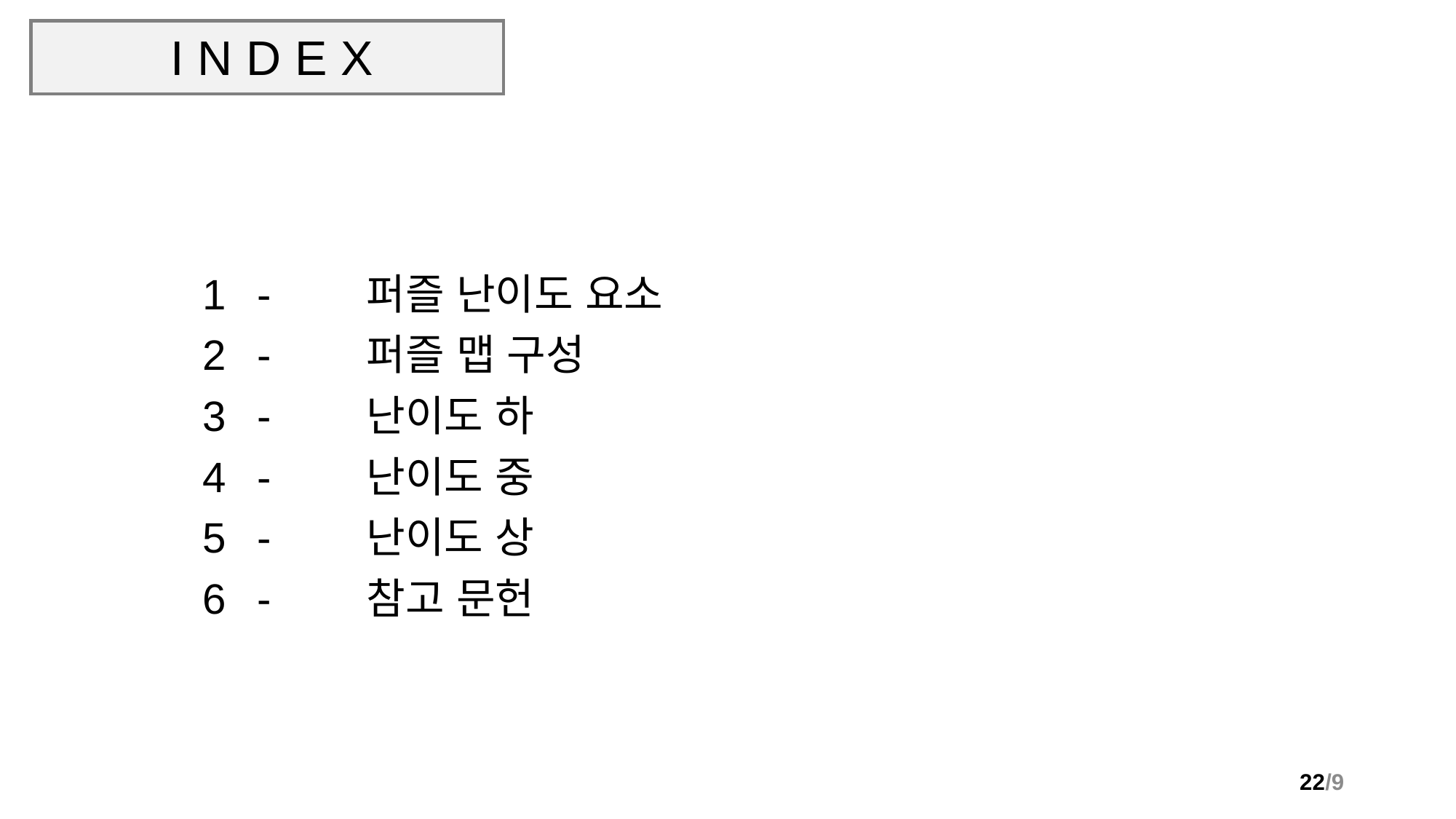

# I N D E X
-	퍼즐 난이도 요소
-	퍼즐 맵 구성
-	난이도 하
-	난이도 중
-	난이도 상
-	참고 문헌

22/9